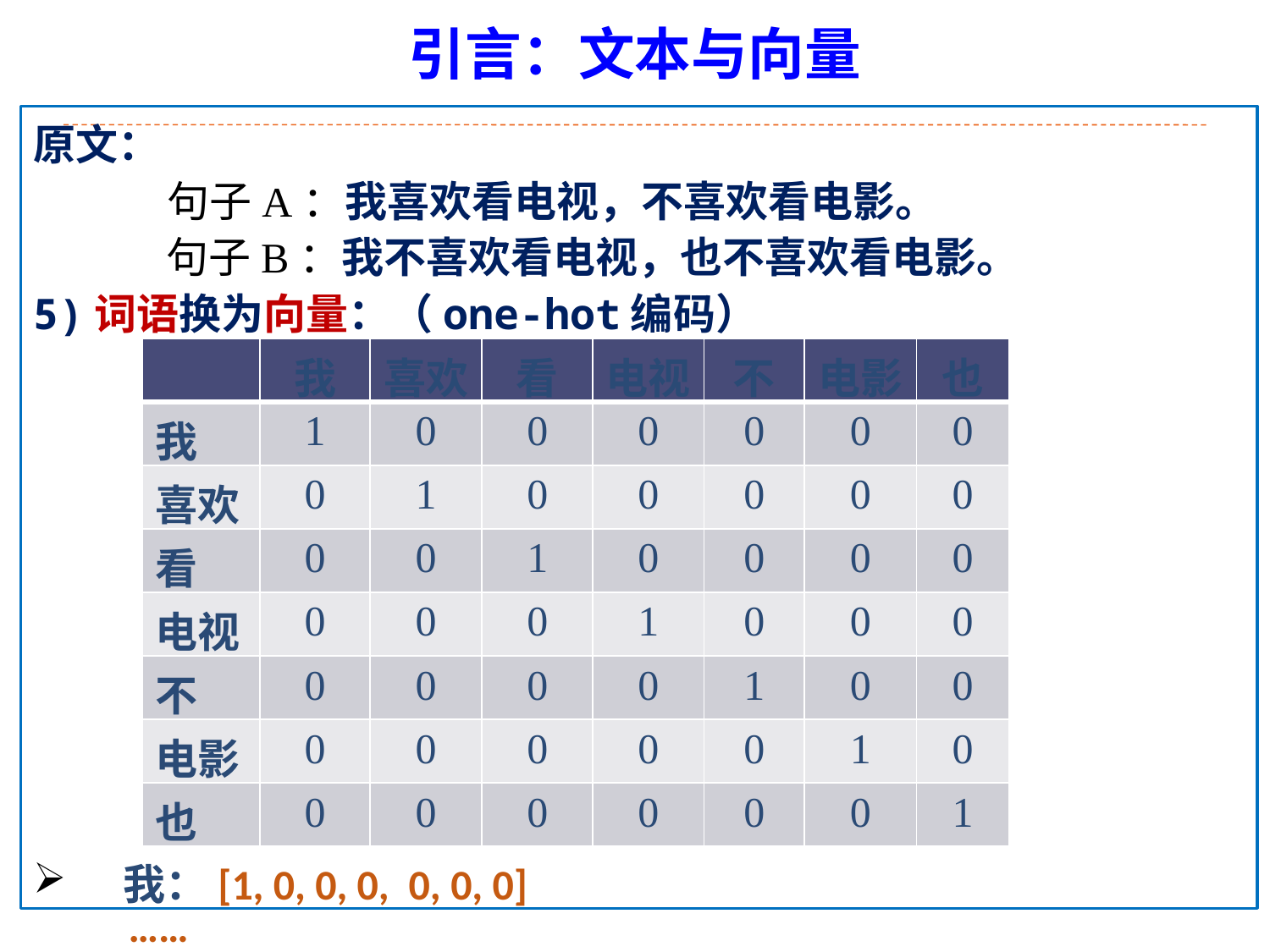

引言：文本与向量
原文：
             句子A：我喜欢看电视，不喜欢看电影。
    　　句子B：我不喜欢看电视，也不喜欢看电影。
5)词语换为向量：（one-hot编码）

|  | 我 | 喜欢 | 看 | 电视 | 不 | 电影 | 也 |
| --- | --- | --- | --- | --- | --- | --- | --- |
| 我 | 1 | 0 | 0 | 0 | 0 | 0 | 0 |
| 喜欢 | 0 | 1 | 0 | 0 | 0 | 0 | 0 |
| 看 | 0 | 0 | 1 | 0 | 0 | 0 | 0 |
| 电视 | 0 | 0 | 0 | 1 | 0 | 0 | 0 |
| 不 | 0 | 0 | 0 | 0 | 1 | 0 | 0 |
| 电影 | 0 | 0 | 0 | 0 | 0 | 1 | 0 |
| 也 | 0 | 0 | 0 | 0 | 0 | 0 | 1 |
　我：[1, 0, 0, 0,  0, 0, 0]
          ……